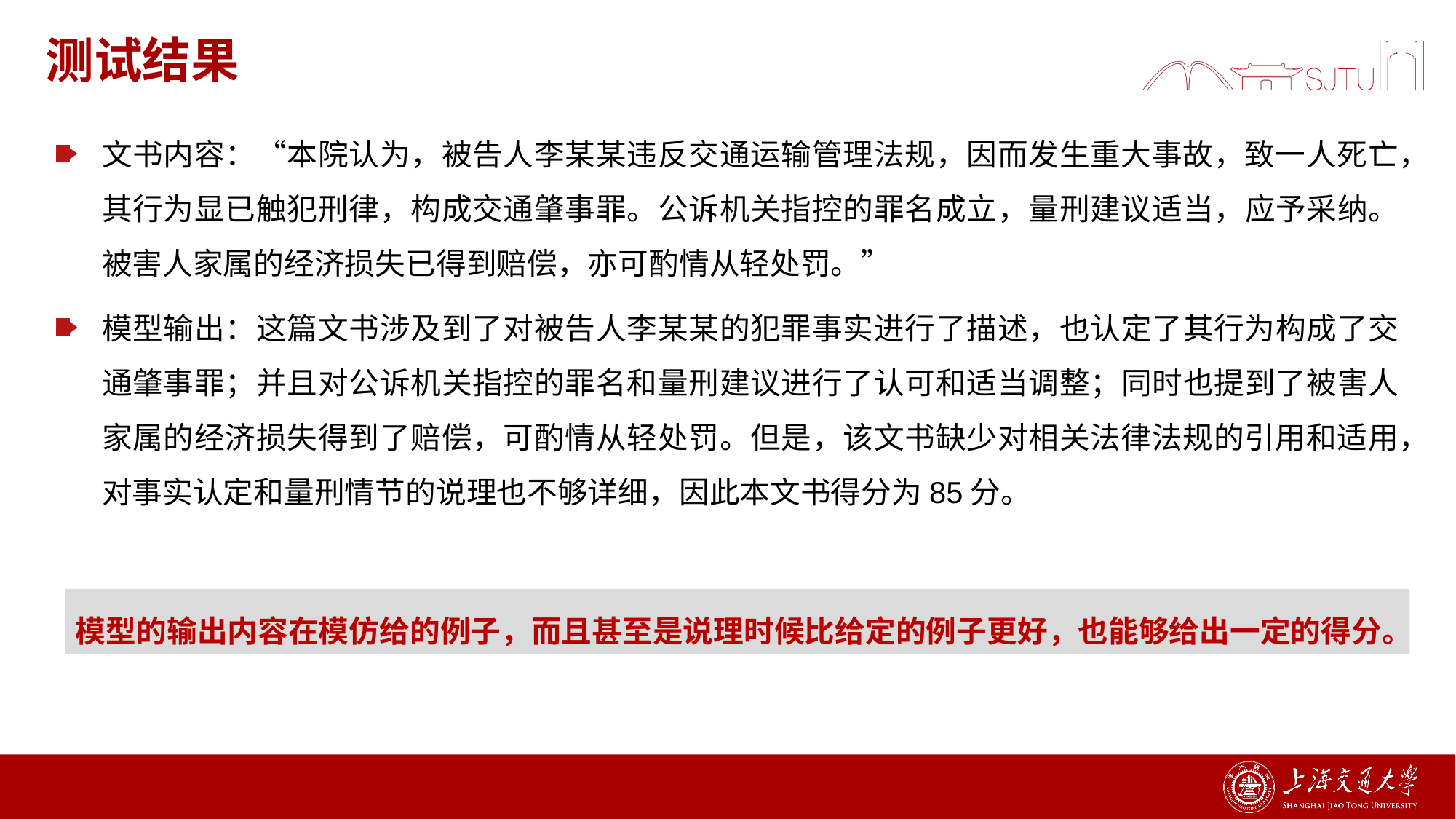

# 测试结果
文书内容：“本院认为，被告人李某某违反交通运输管理法规，因而发生重大事故，致一人死亡，其行为显已触犯刑律，构成交通肇事罪。公诉机关指控的罪名成立，量刑建议适当，应予采纳。被害人家属的经济损失已得到赔偿，亦可酌情从轻处罚。”
模型输出：这篇文书涉及到了对被告人李某某的犯罪事实进行了描述，也认定了其行为构成了交通肇事罪；并且对公诉机关指控的罪名和量刑建议进行了认可和适当调整；同时也提到了被害人家属的经济损失得到了赔偿，可酌情从轻处罚。但是，该文书缺少对相关法律法规的引用和适用，对事实认定和量刑情节的说理也不够详细，因此本文书得分为85分。

模型的输出内容在模仿给的例子，而且甚至是说理时候比给定的例子更好，也能够给出一定的得分。